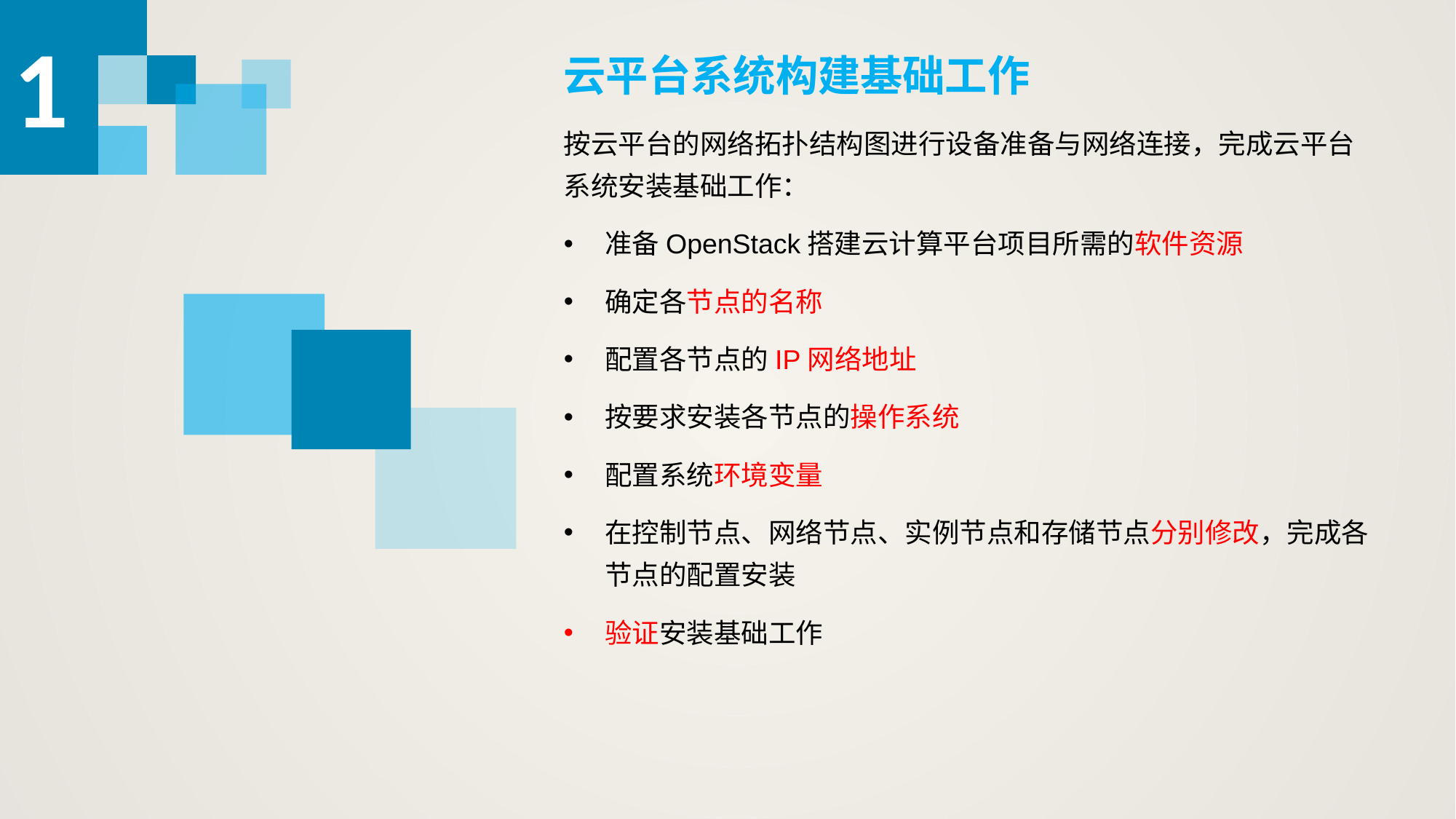

# 1
云平台系统构建基础工作
按云平台的网络拓扑结构图进行设备准备与网络连接，完成云平台系统安装基础工作：
准备OpenStack搭建云计算平台项目所需的软件资源
确定各节点的名称
配置各节点的IP网络地址
按要求安装各节点的操作系统
配置系统环境变量
在控制节点、网络节点、实例节点和存储节点分别修改，完成各节点的配置安装
验证安装基础工作